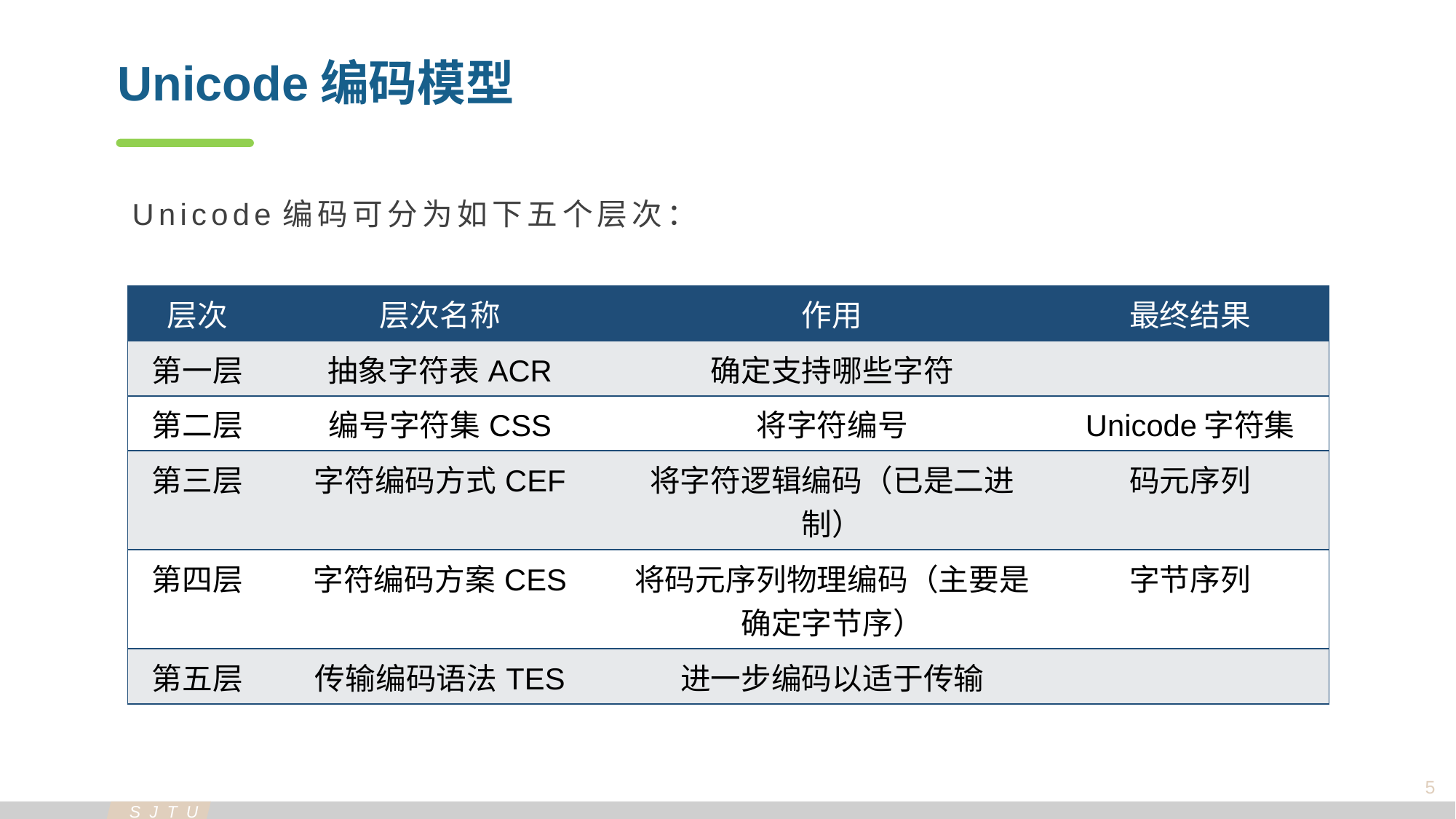

Unicode编码模型
Unicode编码可分为如下五个层次：

| 层次 | 层次名称 | 作用 | 最终结果 |
| --- | --- | --- | --- |
| 第一层 | 抽象字符表ACR | 确定支持哪些字符 |  |
| 第二层 | 编号字符集CSS | 将字符编号 | Unicode字符集 |
| 第三层 | 字符编码方式CEF | 将字符逻辑编码（已是二进制） | 码元序列 |
| 第四层 | 字符编码方案CES | 将码元序列物理编码（主要是确定字节序） | 字节序列 |
| 第五层 | 传输编码语法TES | 进一步编码以适于传输 |  |
5